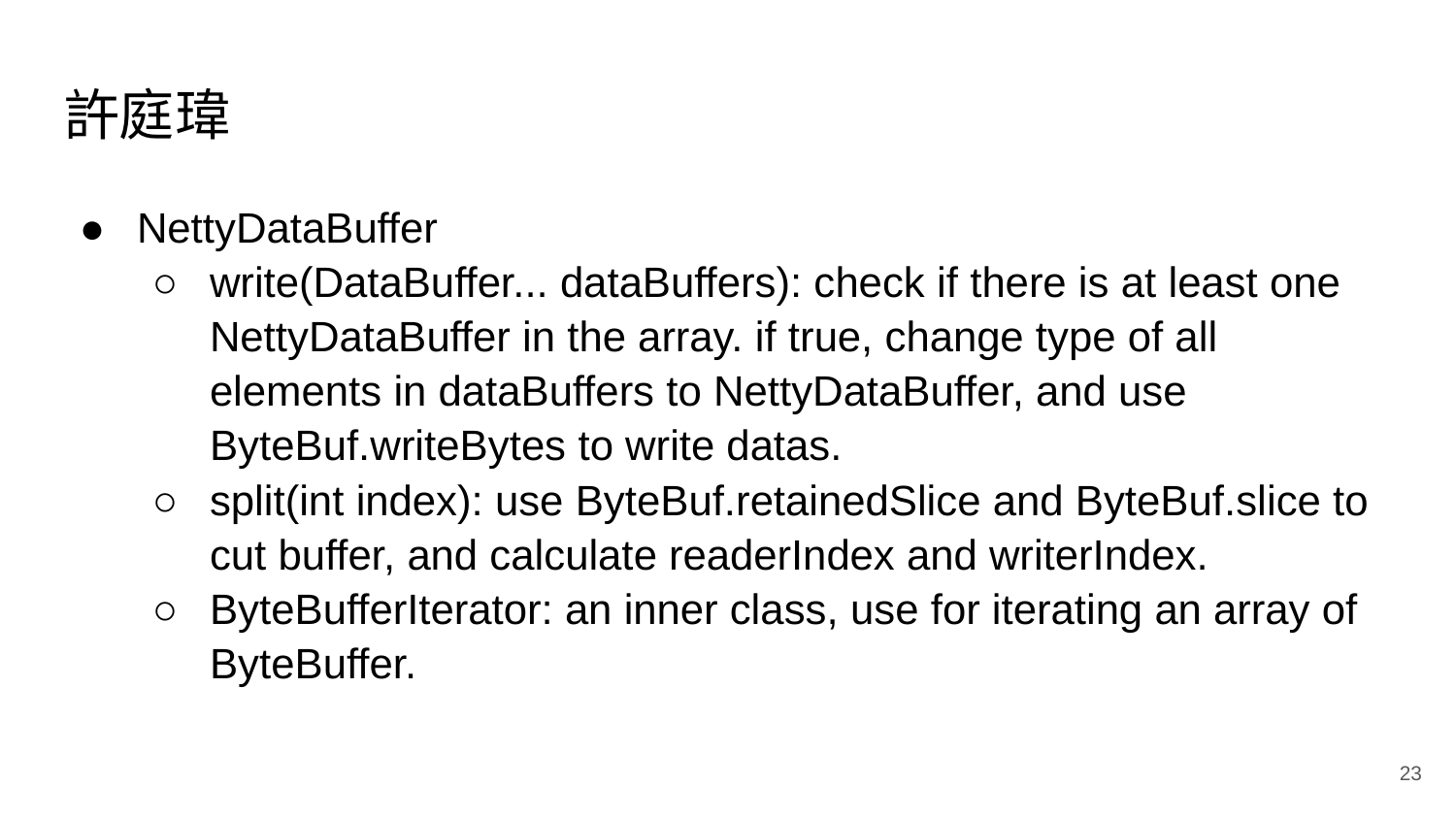

# 許庭瑋
NettyDataBuffer
write(DataBuffer... dataBuffers): check if there is at least one NettyDataBuffer in the array. if true, change type of all elements in dataBuffers to NettyDataBuffer, and use ByteBuf.writeBytes to write datas.
split(int index): use ByteBuf.retainedSlice and ByteBuf.slice to cut buffer, and calculate readerIndex and writerIndex.
ByteBufferIterator: an inner class, use for iterating an array of ByteBuffer.
23